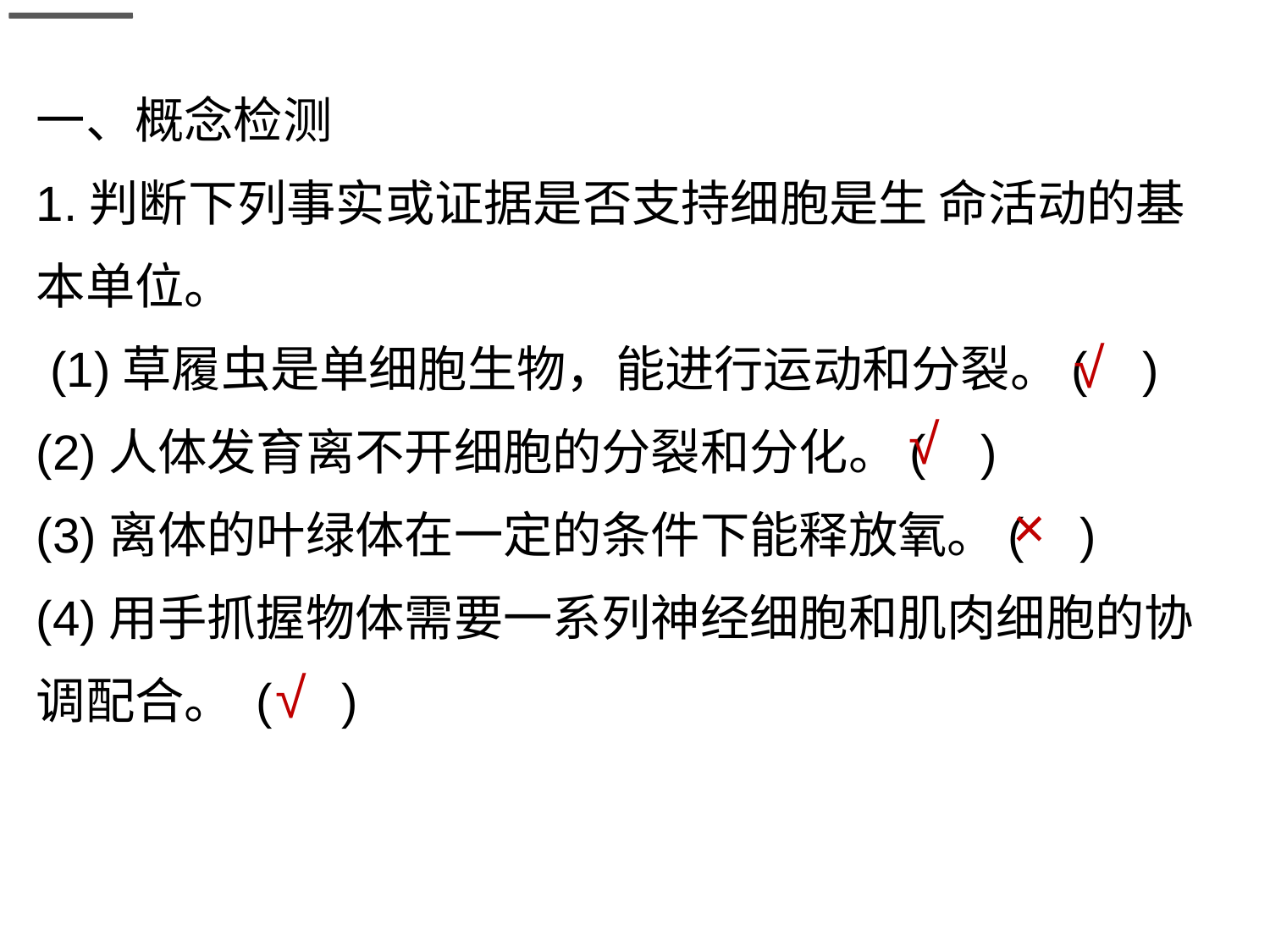

一、概念检测
1.判断下列事实或证据是否支持细胞是生 命活动的基本单位。
 (1)草履虫是单细胞生物，能进行运动和分裂。(    )
(2)人体发育离不开细胞的分裂和分化。(    )
(3)离体的叶绿体在一定的条件下能释放氧。(    )
(4)用手抓握物体需要一系列神经细胞和肌肉细胞的协调配合。 (     )
√
√
×
√